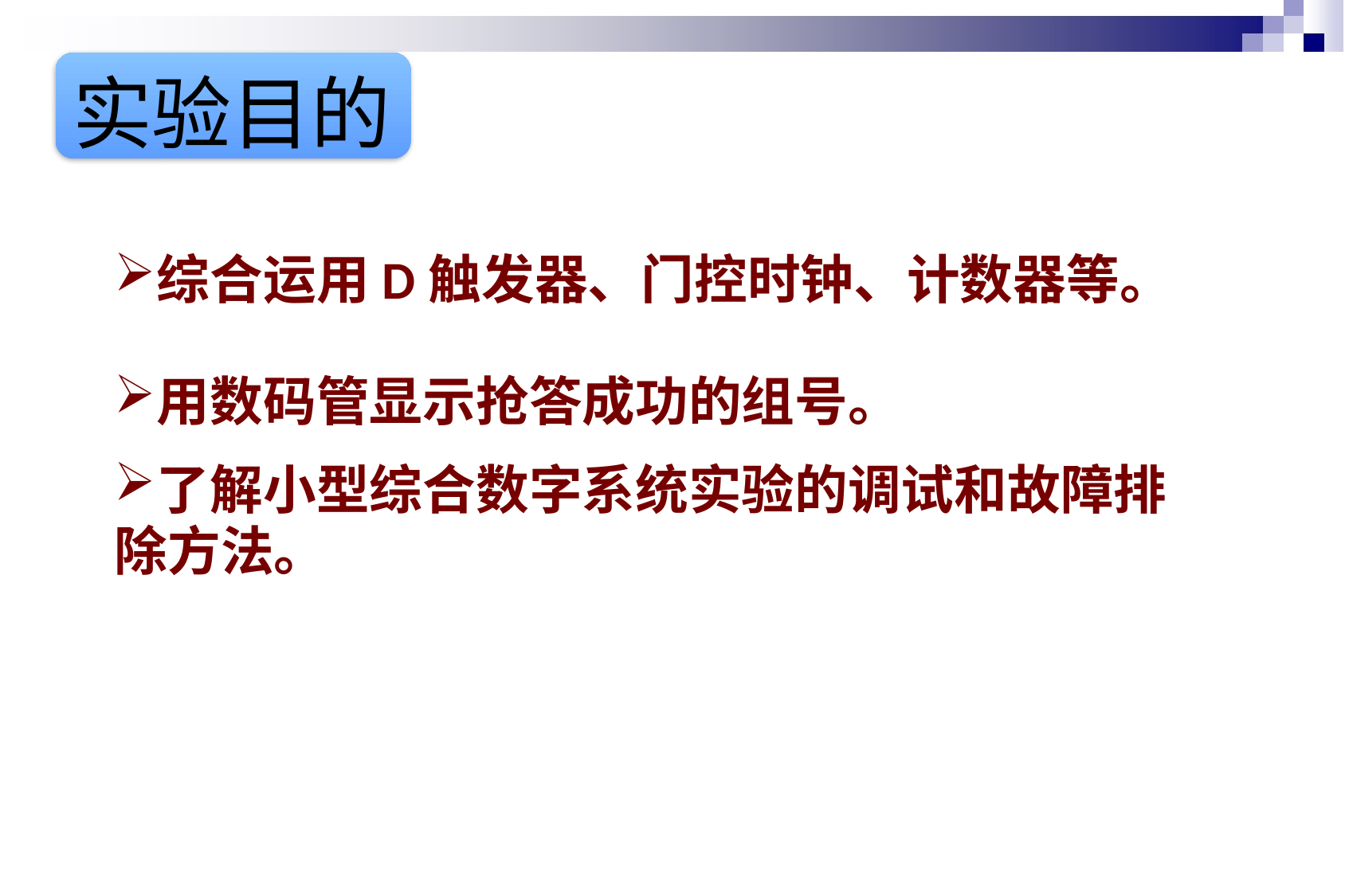

实验目的
综合运用D触发器、门控时钟、计数器等。
用数码管显示抢答成功的组号。
了解小型综合数字系统实验的调试和故障排除方法。